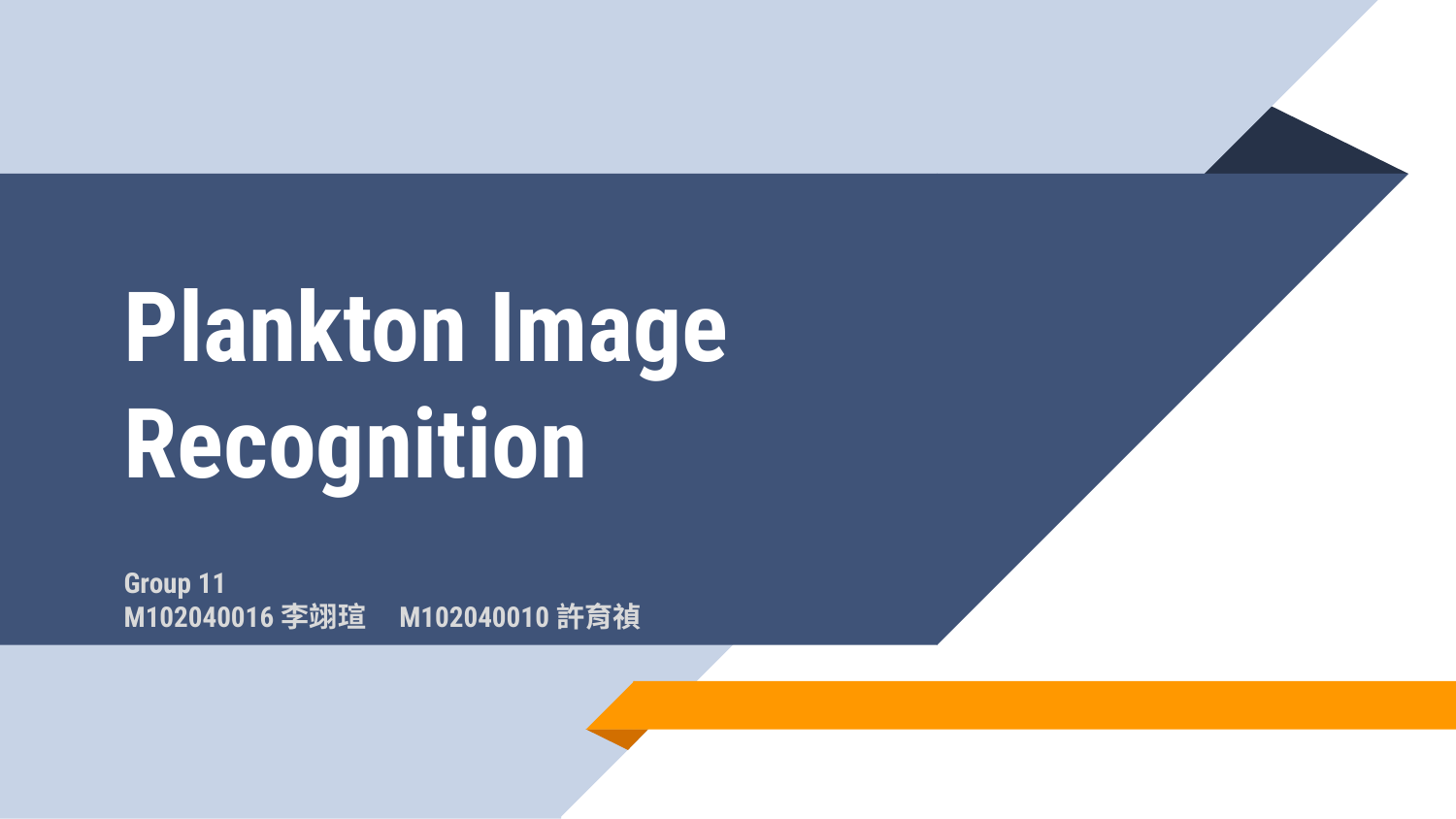

# Plankton Image Recognition Group 11 M102040016李翊瑄    M102040010許育禎